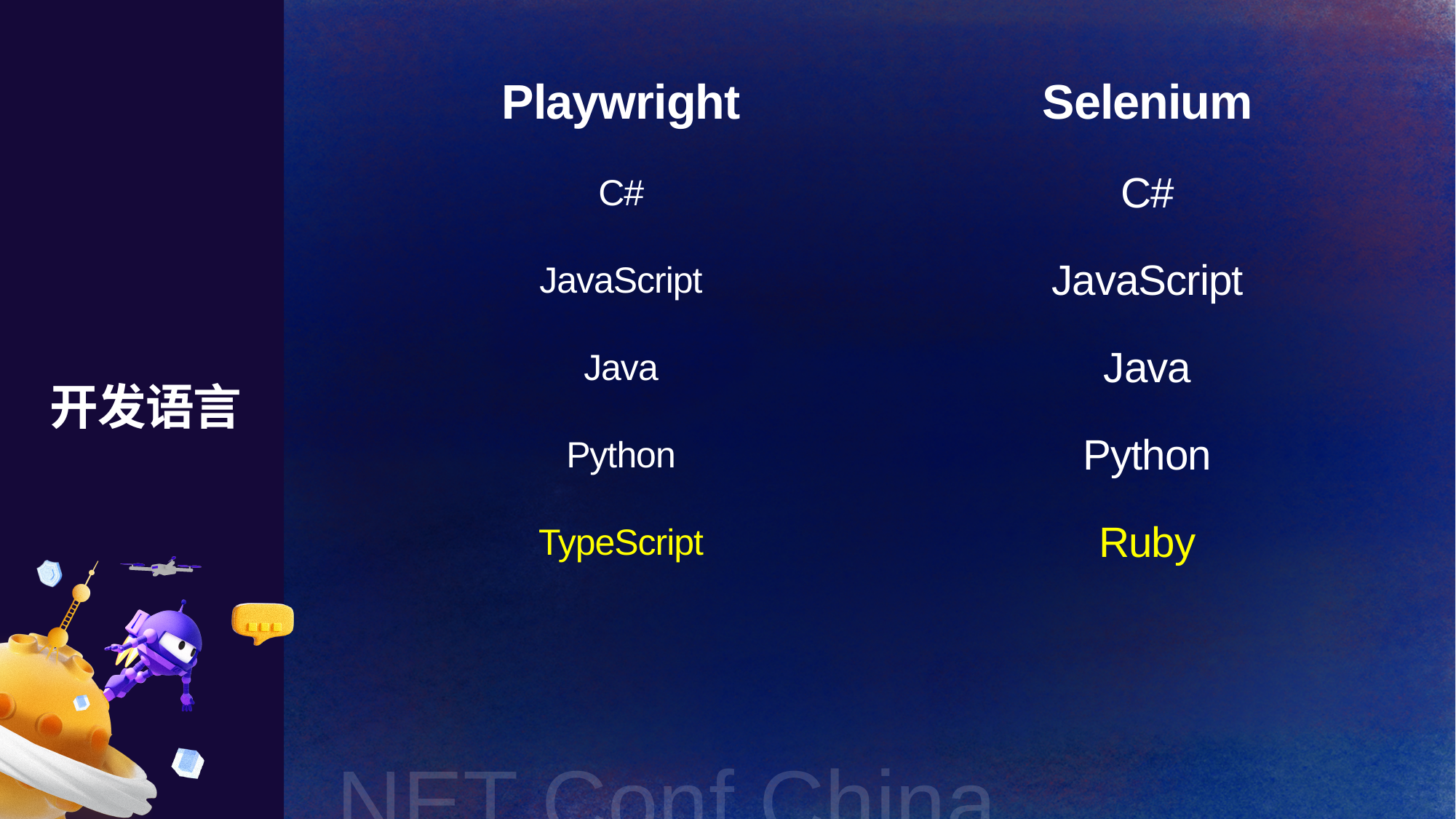

Playwright
Selenium
C#
C#
JavaScript
JavaScript
Java
Java
# 开发语言
Python
Python
TypeScript
Ruby